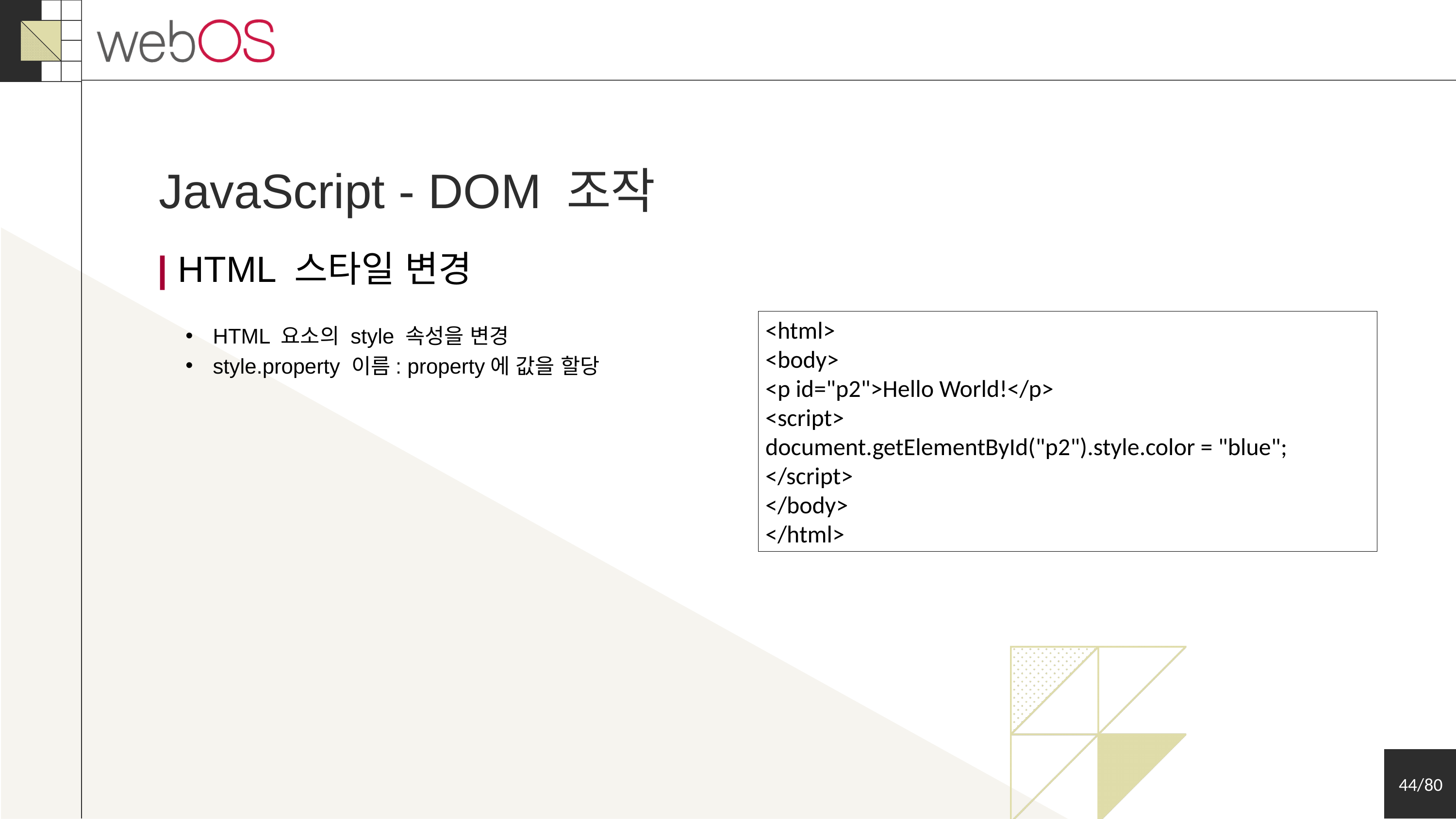

JavaScript - DOM 조작
| HTML 스타일 변경
<html>
<body>
<p id="p2">Hello World!</p>
<script>
document.getElementById("p2").style.color = "blue";
</script>
</body>
</html>
HTML 요소의 style 속성을 변경
style.property 이름: property에 값을 할당

44/80